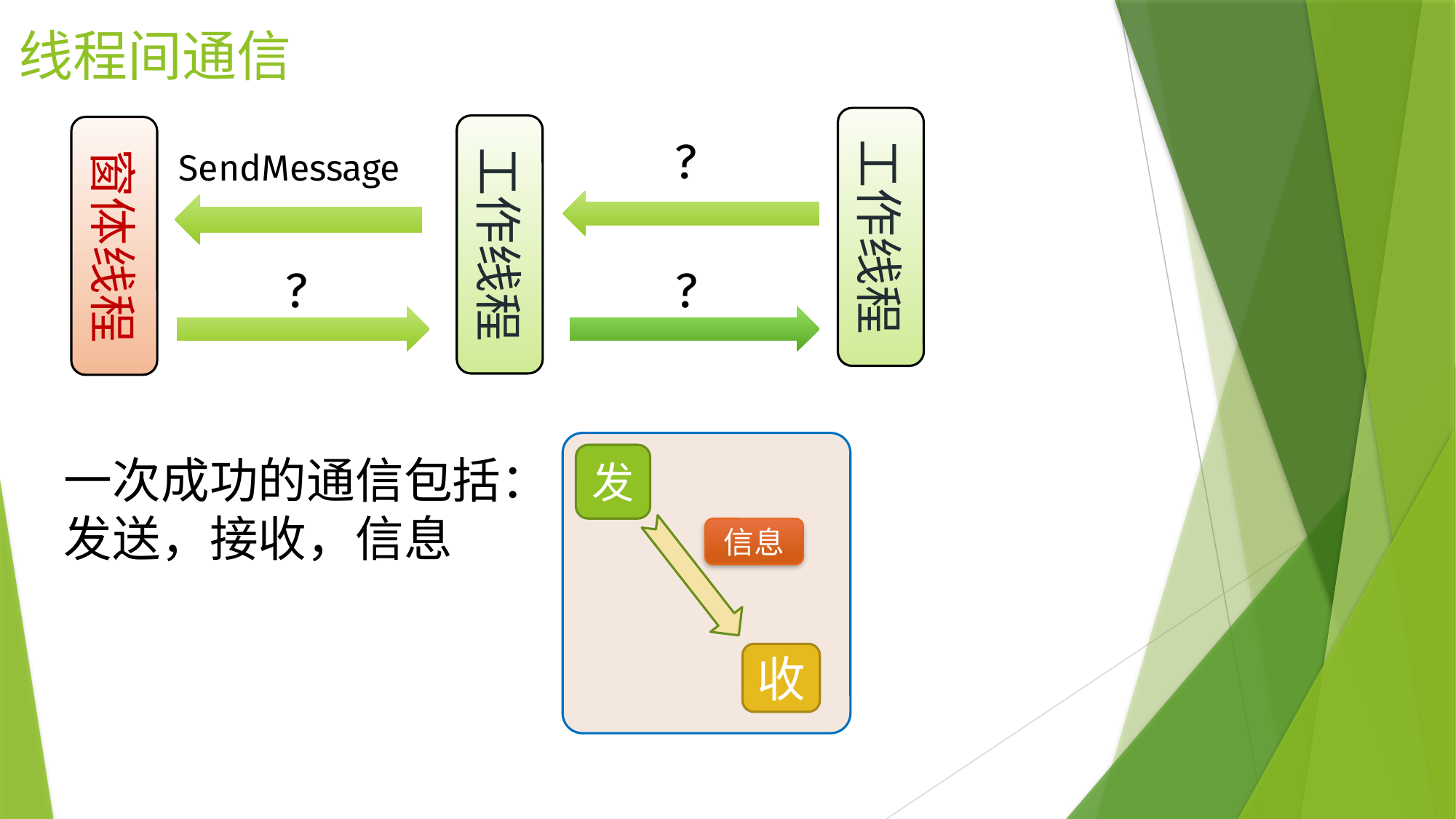

# 线程间通信
工作线程
工作线程
窗体线程
?
SendMessage

?
?

一次成功的通信包括：发送，接收，信息
发
信息

收